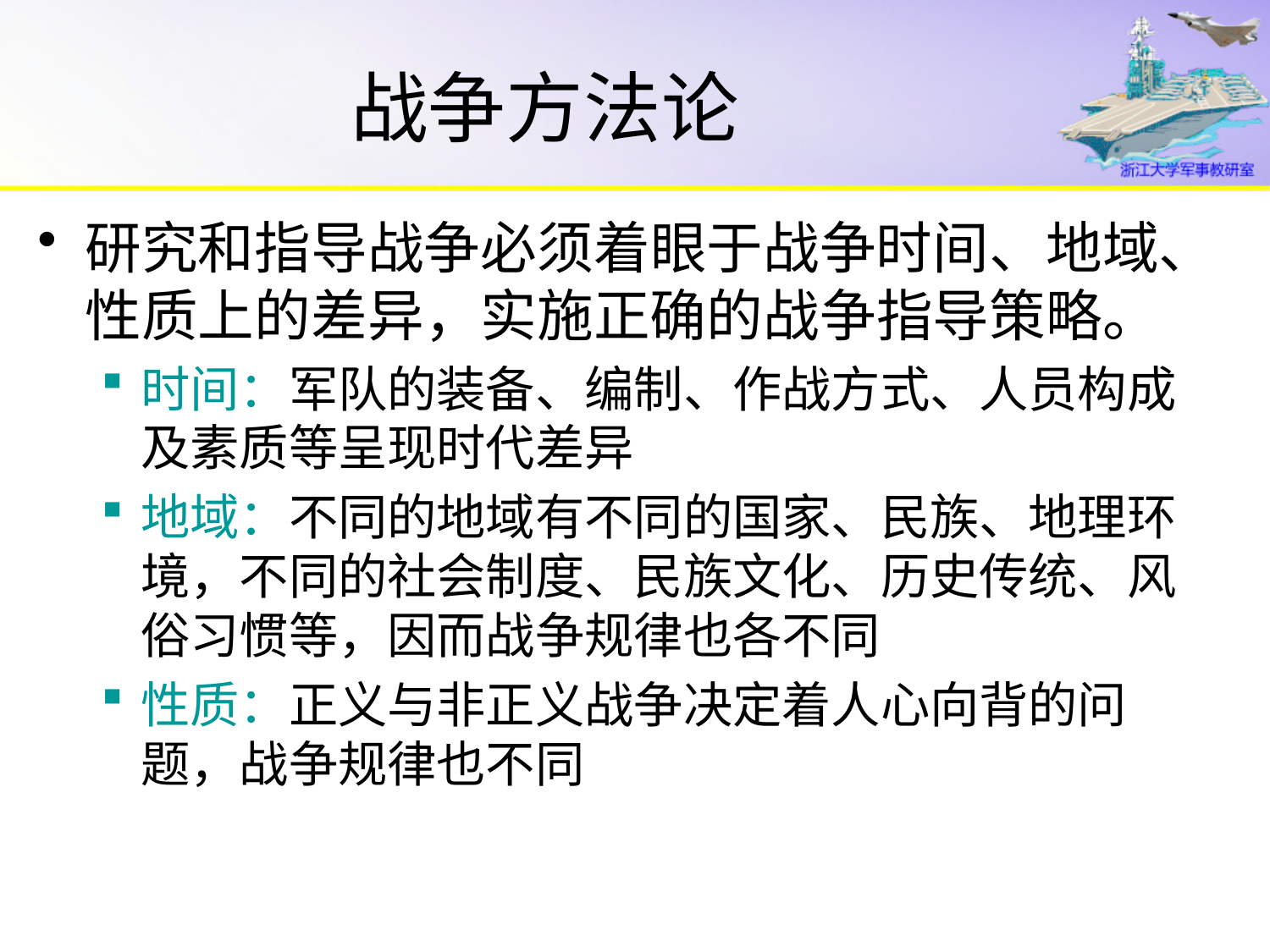

# 战争方法论
研究和指导战争必须着眼于战争时间、地域、性质上的差异，实施正确的战争指导策略。
时间：军队的装备、编制、作战方式、人员构成及素质等呈现时代差异
地域：不同的地域有不同的国家、民族、地理环境，不同的社会制度、民族文化、历史传统、风俗习惯等，因而战争规律也各不同
性质：正义与非正义战争决定着人心向背的问题，战争规律也不同